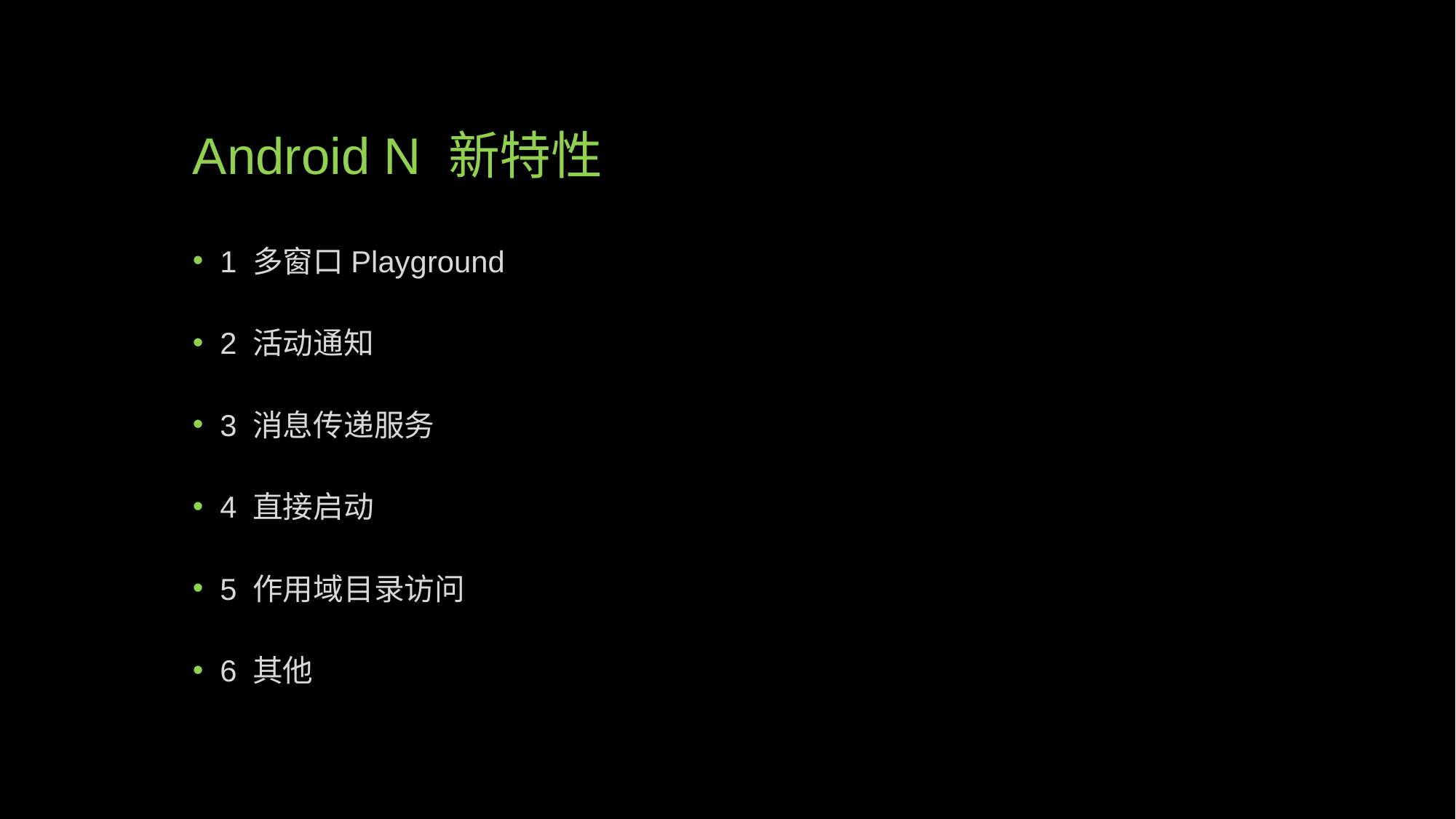

# Android N 新特性
1 多窗口Playground
2 活动通知
3 消息传递服务
4 直接启动
5 作用域目录访问
6 其他